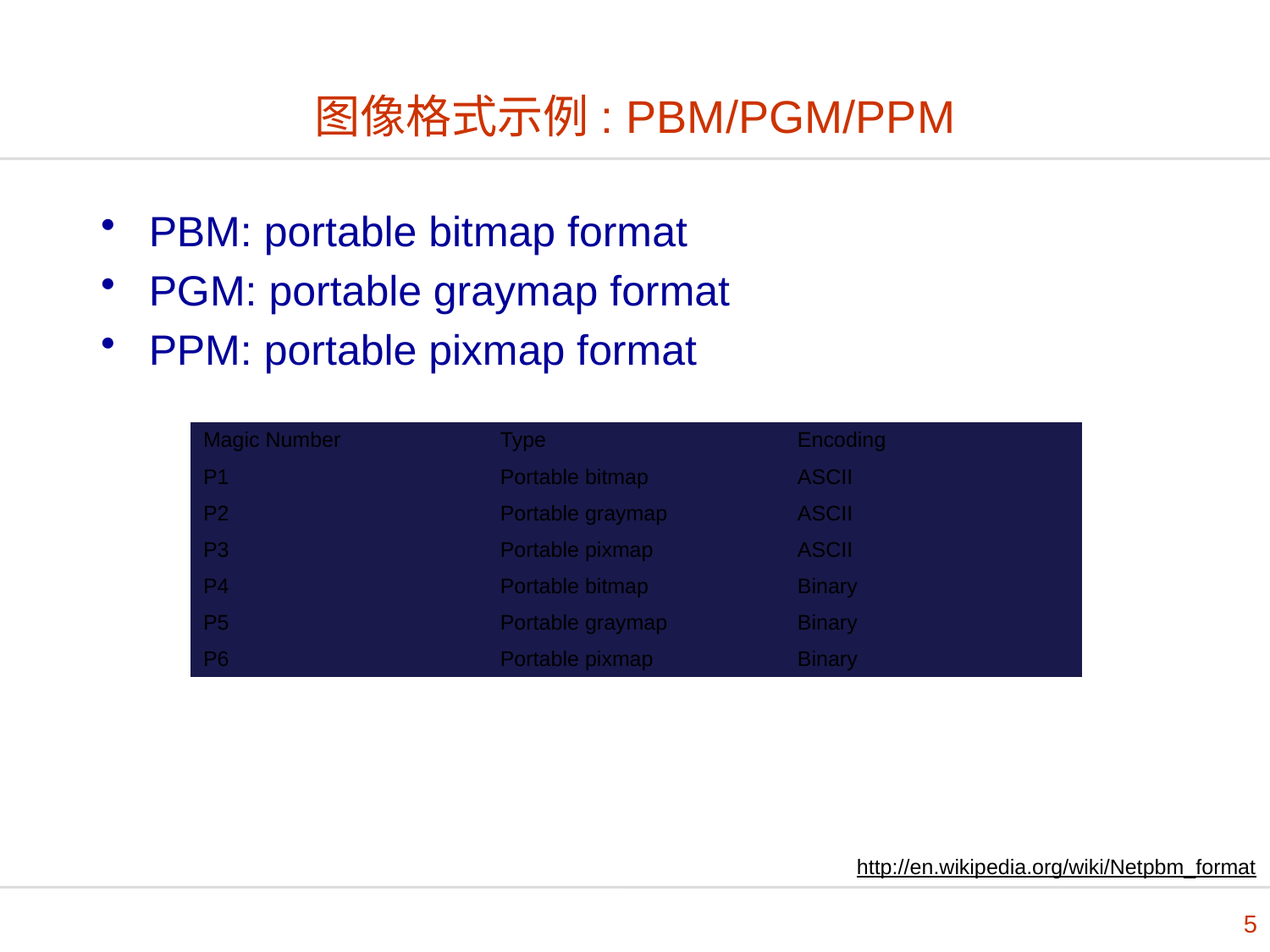

# 图像格式示例: PBM/PGM/PPM
PBM: portable bitmap format
PGM: portable graymap format
PPM: portable pixmap format

| Magic Number | Type | Encoding |
| --- | --- | --- |
| P1 | Portable bitmap | ASCII |
| P2 | Portable graymap | ASCII |
| P3 | Portable pixmap | ASCII |
| P4 | Portable bitmap | Binary |
| P5 | Portable graymap | Binary |
| P6 | Portable pixmap | Binary |
http://en.wikipedia.org/wiki/Netpbm_format
5